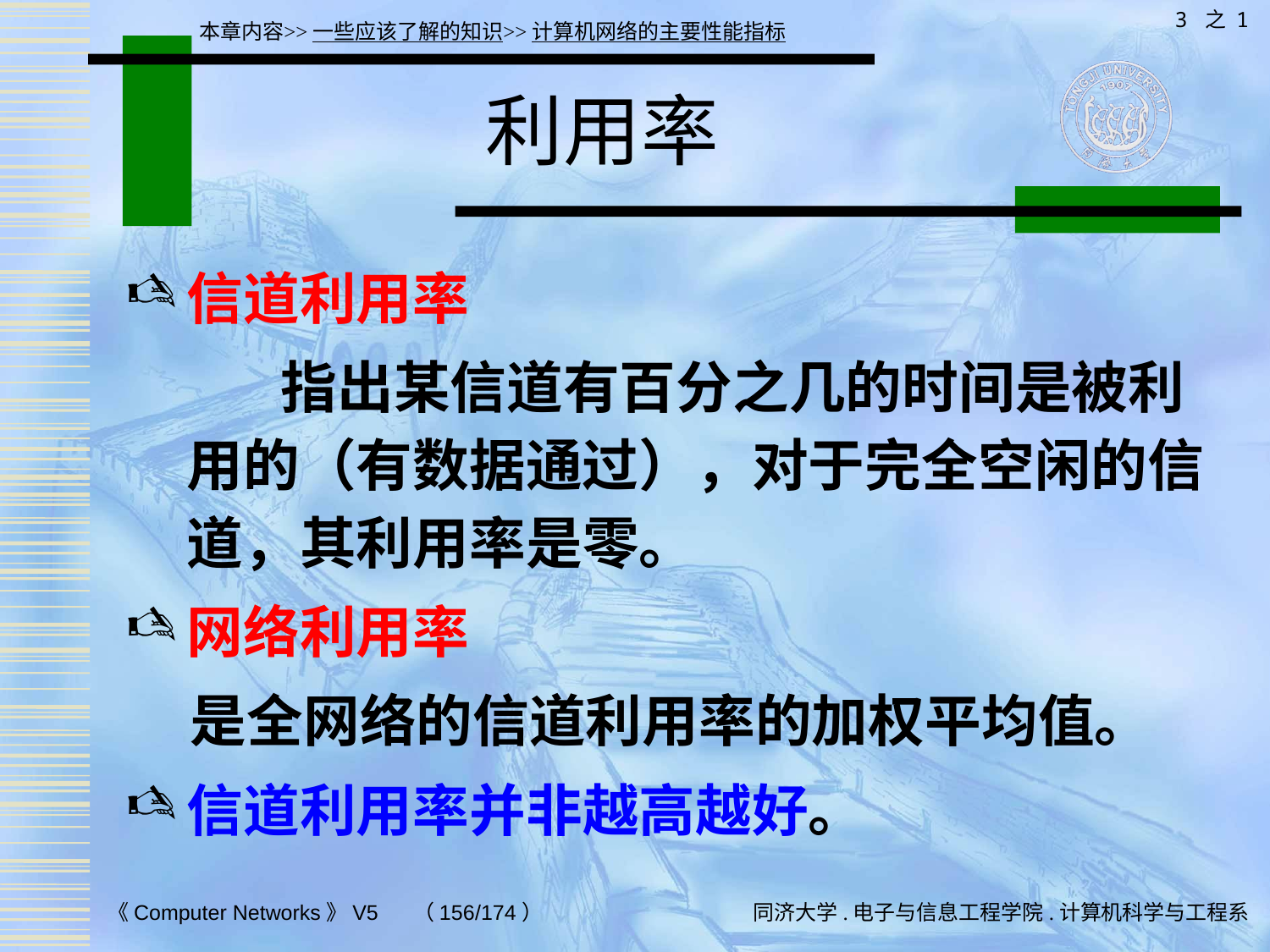

3 之 1
本章内容>>一些应该了解的知识>>计算机网络的主要性能指标
# 利用率
信道利用率
           指出某信道有百分之几的时间是被利用的（有数据通过），对于完全空闲的信道，其利用率是零。
网络利用率
    是全网络的信道利用率的加权平均值。
信道利用率并非越高越好。